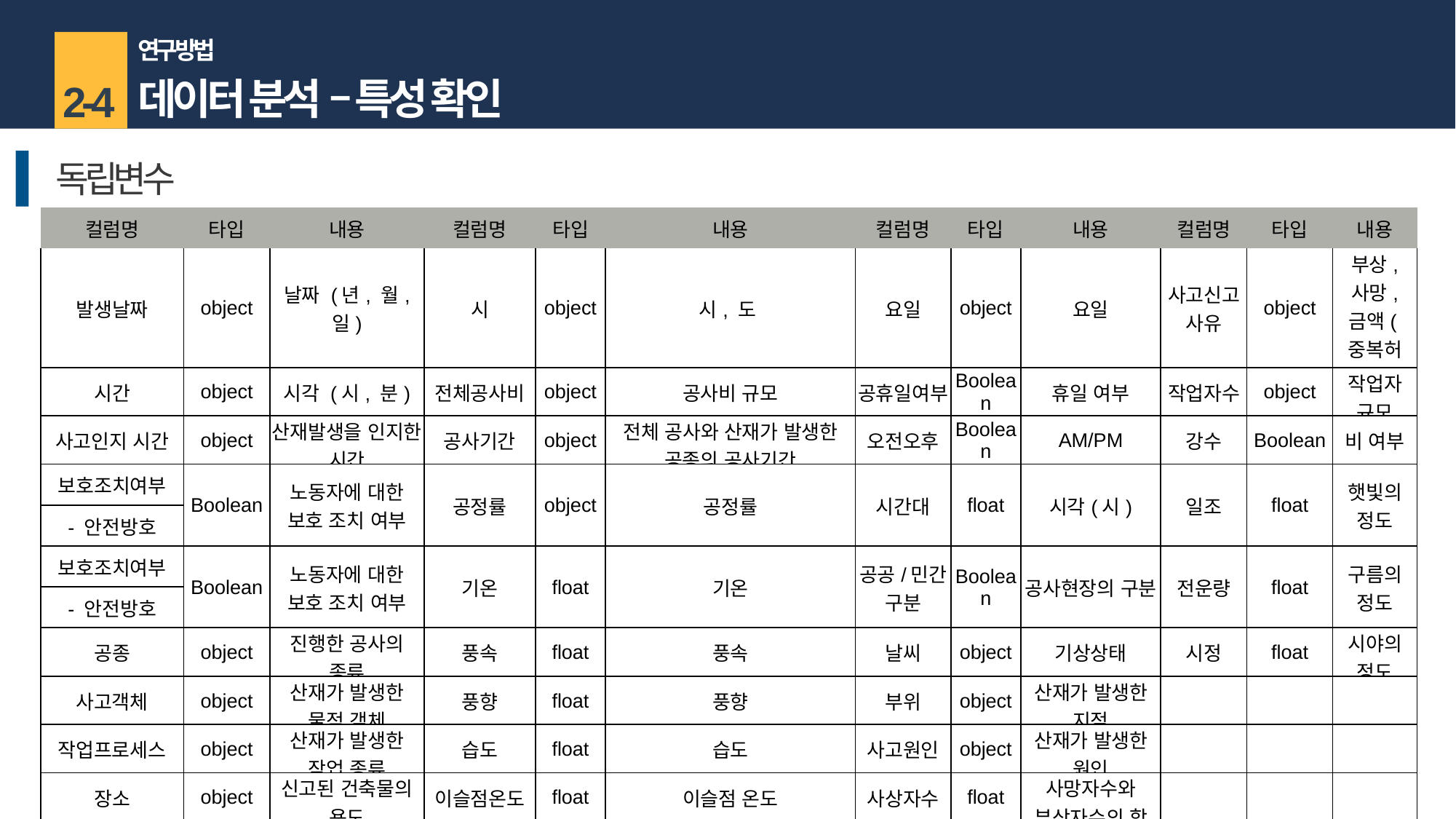

연구 방법

데이터 분석 – 특성 확인
2-4

독립변수
| 컬럼명 | 타입 | 내용 | 컬럼명 | 타입 | 내용 | 컬럼명 | 타입 | 내용 | 컬럼명 | 타입 | 내용 |
| --- | --- | --- | --- | --- | --- | --- | --- | --- | --- | --- | --- |
| 발생날짜 | object | 날짜 (년, 월, 일) | 시 | object | 시, 도 | 요일 | object | 요일 | 사고신고사유 | object | 부상, 사망, 금액(중복허용) |
| 시간 | object | 시각 (시, 분) | 전체공사비 | object | 공사비 규모 | 공휴일여부 | Boolean | 휴일 여부 | 작업자수 | object | 작업자 규모 |
| 사고인지 시간 | object | 산재발생을 인지한 시간 | 공사기간 | object | 전체 공사와 산재가 발생한 공종의 공사기간 | 오전오후 | Boolean | AM/PM | 강수 | Boolean | 비 여부 |
| 보호조치여부 | Boolean | 노동자에 대한 보호 조치 여부 | 공정률 | object | 공정률 | 시간대 | float | 시각(시) | 일조 | float | 햇빛의 정도 |
| - 안전방호 |  |  |  |  |  |  |  |  |  |  |  |
| 보호조치여부 | Boolean | 노동자에 대한 보호 조치 여부 | 기온 | float | 기온 | 공공/민간 구분 | Boolean | 공사현장의 구분 | 전운량 | float | 구름의 정도 |
| - 안전방호 |  |  |  |  |  |  |  |  |  |  |  |
| 공종 | object | 진행한 공사의 종류 | 풍속 | float | 풍속 | 날씨 | object | 기상상태 | 시정 | float | 시야의 정도 |
| 사고객체 | object | 산재가 발생한 물적 객체 | 풍향 | float | 풍향 | 부위 | object | 산재가 발생한 지점 |  |  |  |
| 작업프로세스 | object | 산재가 발생한 작업 종류 | 습도 | float | 습도 | 사고원인 | object | 산재가 발생한 원인 |  |  |  |
| 장소 | object | 신고된 건축물의 용도 | 이슬점온도 | float | 이슬점 온도 | 사상자수 | float | 사망자수와 부상자수의 합 |  |  |  |